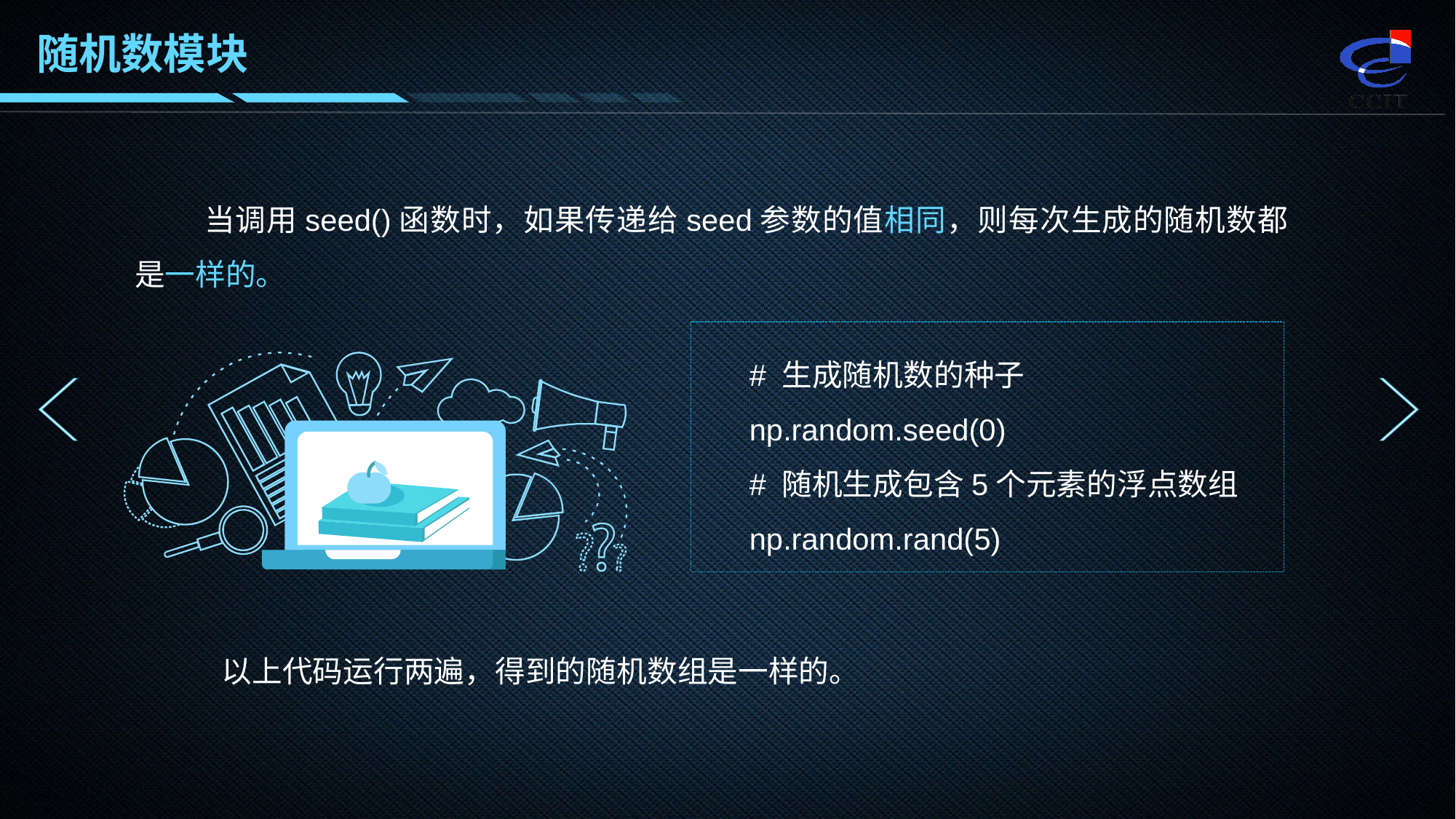

随机数模块
 当调用seed()函数时，如果传递给seed参数的值相同，则每次生成的随机数都是一样的。

# 生成随机数的种子
np.random.seed(0)
# 随机生成包含5个元素的浮点数组
np.random.rand(5)

以上代码运行两遍，得到的随机数组是一样的。